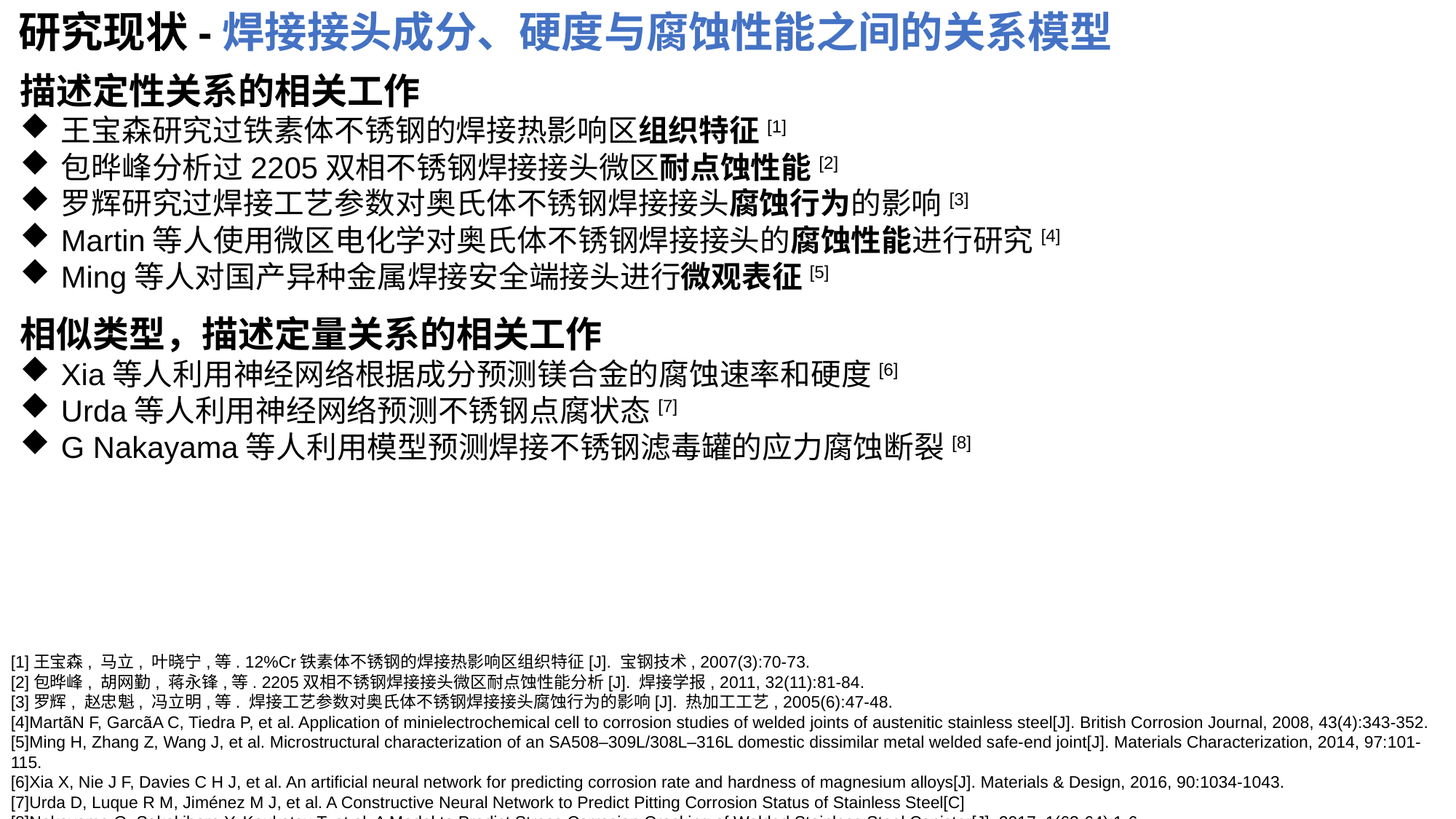

研究现状-焊接接头成分、硬度与腐蚀性能之间的关系模型
描述定性关系的相关工作
王宝森研究过铁素体不锈钢的焊接热影响区组织特征[1]
包晔峰分析过2205双相不锈钢焊接接头微区耐点蚀性能[2]
罗辉研究过焊接工艺参数对奥氏体不锈钢焊接接头腐蚀行为的影响[3]
Martin等人使用微区电化学对奥氏体不锈钢焊接接头的腐蚀性能进行研究[4]
Ming等人对国产异种金属焊接安全端接头进行微观表征[5]
相似类型，描述定量关系的相关工作
Xia等人利用神经网络根据成分预测镁合金的腐蚀速率和硬度[6]
Urda等人利用神经网络预测不锈钢点腐状态[7]
G Nakayama等人利用模型预测焊接不锈钢滤毒罐的应力腐蚀断裂[8]
[1]王宝森, 马立, 叶晓宁,等. 12%Cr铁素体不锈钢的焊接热影响区组织特征[J]. 宝钢技术, 2007(3):70-73.
[2]包晔峰, 胡网勤, 蒋永锋,等. 2205双相不锈钢焊接接头微区耐点蚀性能分析[J]. 焊接学报, 2011, 32(11):81-84.
[3]罗辉, 赵忠魁, 冯立明,等. 焊接工艺参数对奥氏体不锈钢焊接接头腐蚀行为的影响[J]. 热加工工艺, 2005(6):47-48.
[4]Martã­N F, Garcã­A C, Tiedra P, et al. Application of minielectrochemical cell to corrosion studies of welded joints of austenitic stainless steel[J]. British Corrosion Journal, 2008, 43(4):343-352.
[5]Ming H, Zhang Z, Wang J, et al. Microstructural characterization of an SA508–309L/308L–316L domestic dissimilar metal welded safe-end joint[J]. Materials Characterization, 2014, 97:101-115.
[6]Xia X, Nie J F, Davies C H J, et al. An artificial neural network for predicting corrosion rate and hardness of magnesium alloys[J]. Materials & Design, 2016, 90:1034-1043.
[7]Urda D, Luque R M, Jiménez M J, et al. A Constructive Neural Network to Predict Pitting Corrosion Status of Stainless Steel[C]
[8]Nakayama G, Sakakibara Y, Kouketsu T, et al. A Model to Predict Stress Corrosion Cracking of Welded Stainless Steel Canister[J]. 2017, 1(63-64):1-6.